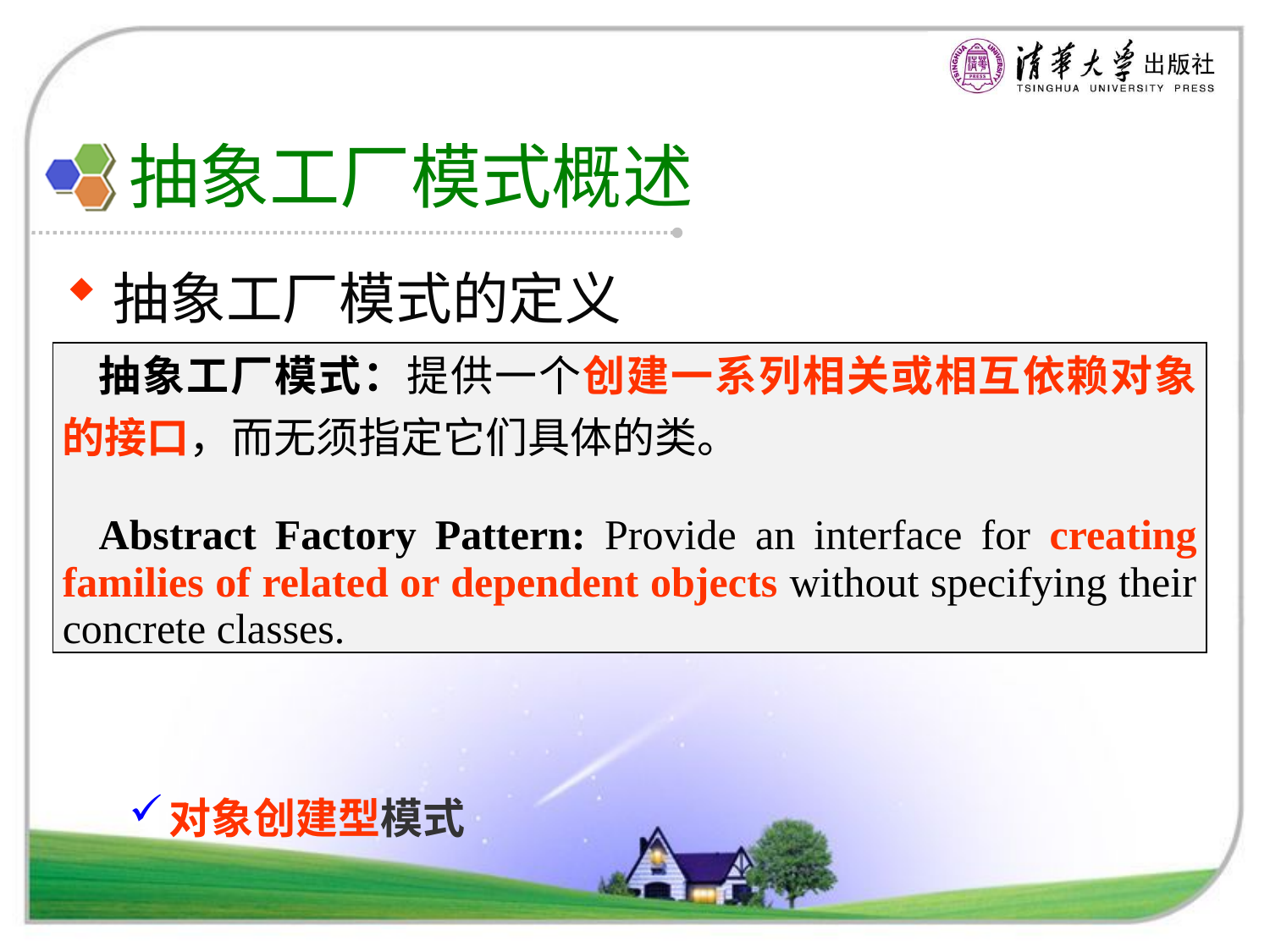

# 抽象工厂模式概述
抽象工厂模式的定义

对象创建型模式
| 抽象工厂模式：提供一个创建一系列相关或相互依赖对象的接口，而无须指定它们具体的类。 Abstract Factory Pattern: Provide an interface for creating families of related or dependent objects without specifying their concrete classes. |
| --- |